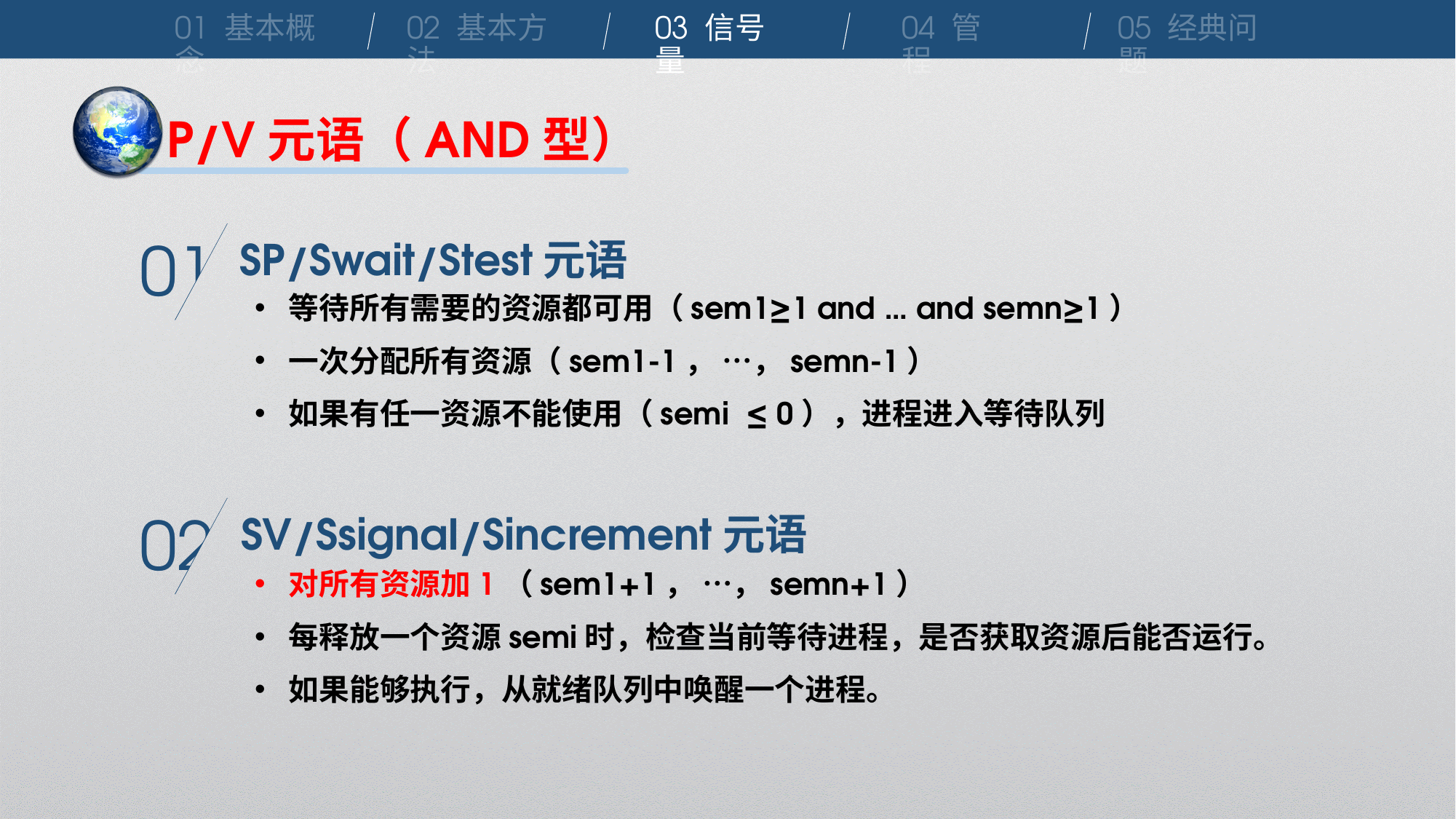

01 基本概念
02 基本方法
03 信号量
04 管程
05 经典问题
P/V元语（AND型）
SP/Swait/Stest元语

01
等待所有需要的资源都可用（sem1≥1 and … and semn≥1）
一次分配所有资源（sem1-1， …，semn-1）
如果有任一资源不能使用（semi  ≤ 0），进程进入等待队列
SV/Ssignal/Sincrement元语

02
对所有资源加1（sem1+1， …，semn+1）
每释放一个资源semi时，检查当前等待进程，是否获取资源后能否运行。
如果能够执行，从就绪队列中唤醒一个进程。